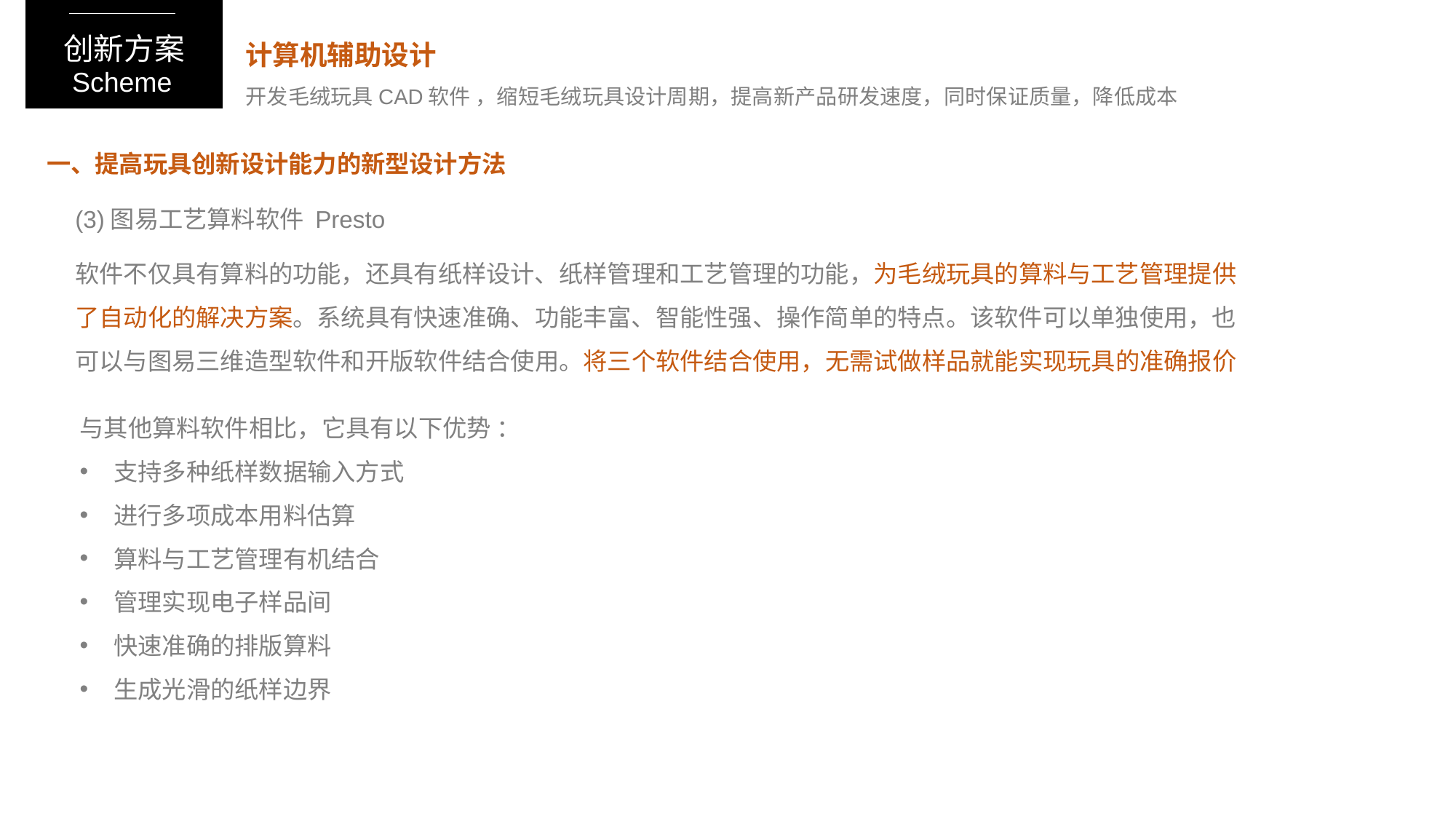

创新方案
计算机辅助设计
Scheme
开发毛绒玩具CAD软件 ，缩短毛绒玩具设计周期，提高新产品研发速度，同时保证质量，降低成本
一、提高玩具创新设计能力的新型设计方法
(3)图易工艺算料软件 Presto
软件不仅具有算料的功能，还具有纸样设计、纸样管理和工艺管理的功能，为毛绒玩具的算料与工艺管理提供了自动化的解决方案。系统具有快速准确、功能丰富、智能性强、操作简单的特点。该软件可以单独使用，也可以与图易三维造型软件和开版软件结合使用。将三个软件结合使用，无需试做样品就能实现玩具的准确报价
与其他算料软件相比，它具有以下优势 ：
支持多种纸样数据输入方式
进行多项成本用料估算
算料与工艺管理有机结合
管理实现电子样品间
快速准确的排版算料
生成光滑的纸样边界